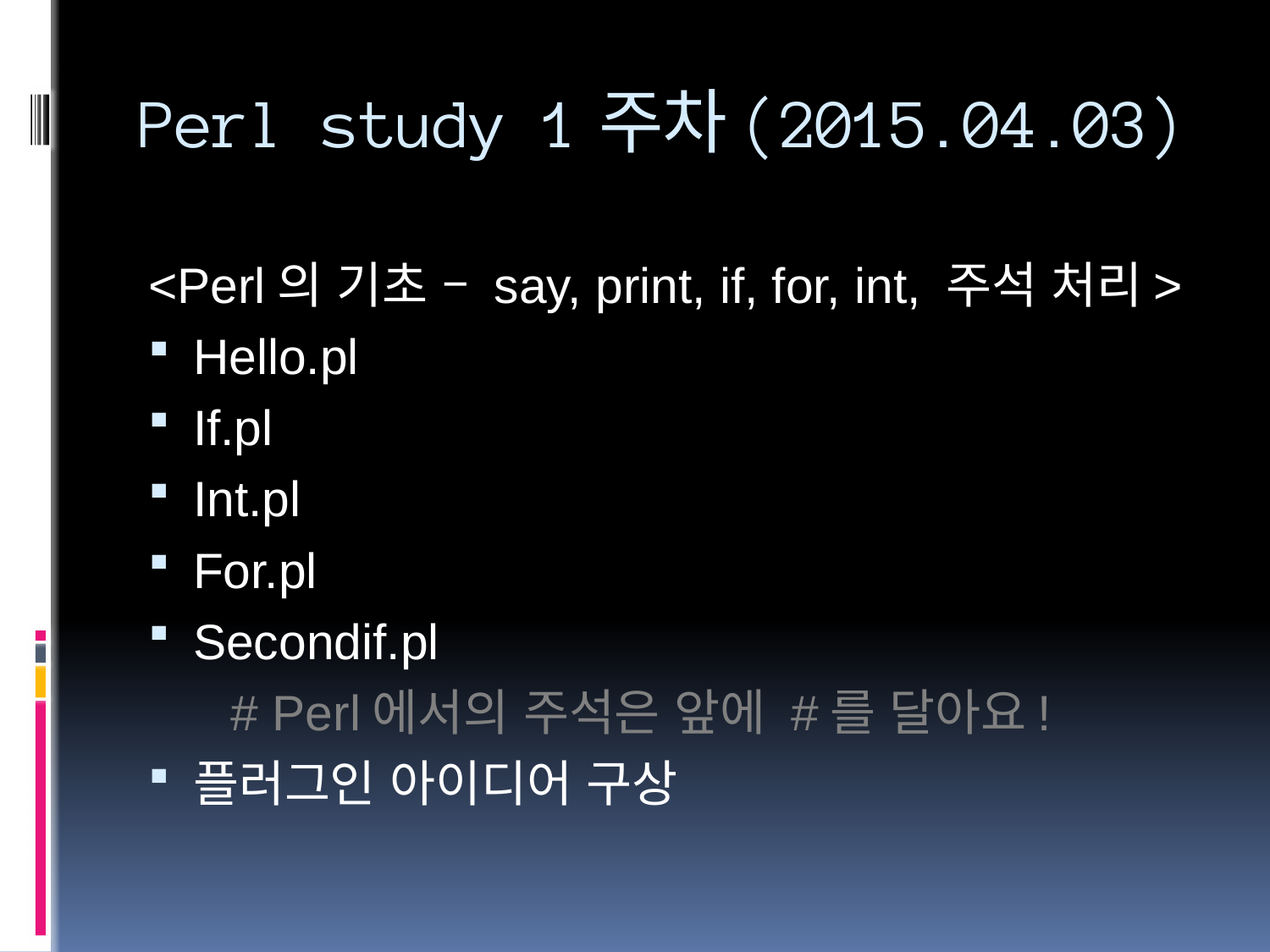

# Perl study 1주차(2015.04.03)
<Perl의 기초 – say, print, if, for, int, 주석 처리>
Hello.pl
If.pl
Int.pl
For.pl
Secondif.pl
	      # Perl에서의 주석은 앞에 #를 달아요!
플러그인 아이디어 구상